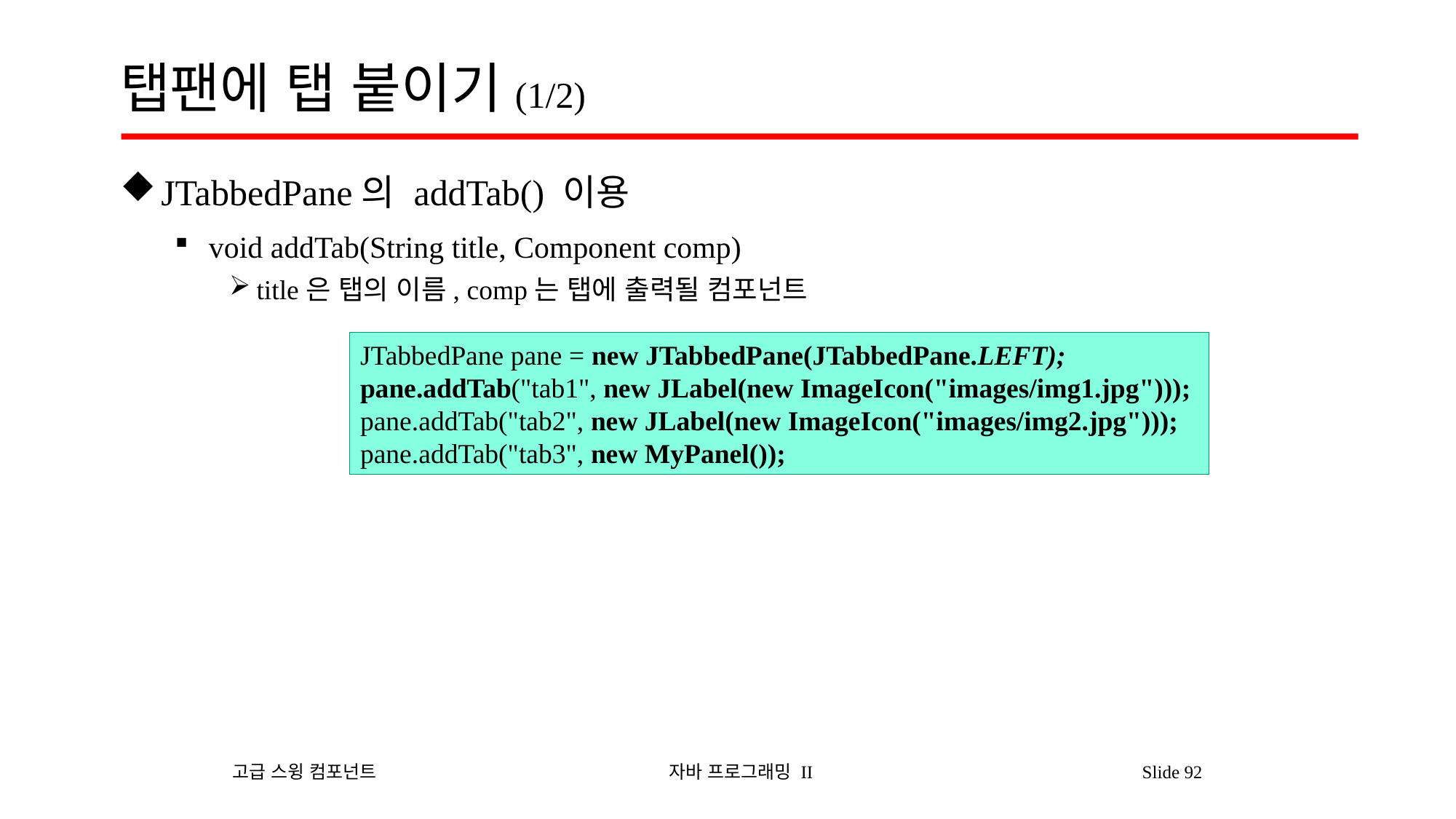

# 탭팬에 탭 붙이기(1/2)
JTabbedPane의 addTab() 이용
void addTab(String title, Component comp)
title은 탭의 이름, comp는 탭에 출력될 컴포넌트

JTabbedPane pane = new JTabbedPane(JTabbedPane.LEFT);
pane.addTab("tab1", new JLabel(new ImageIcon("images/img1.jpg")));
pane.addTab("tab2", new JLabel(new ImageIcon("images/img2.jpg")));
pane.addTab("tab3", new MyPanel());